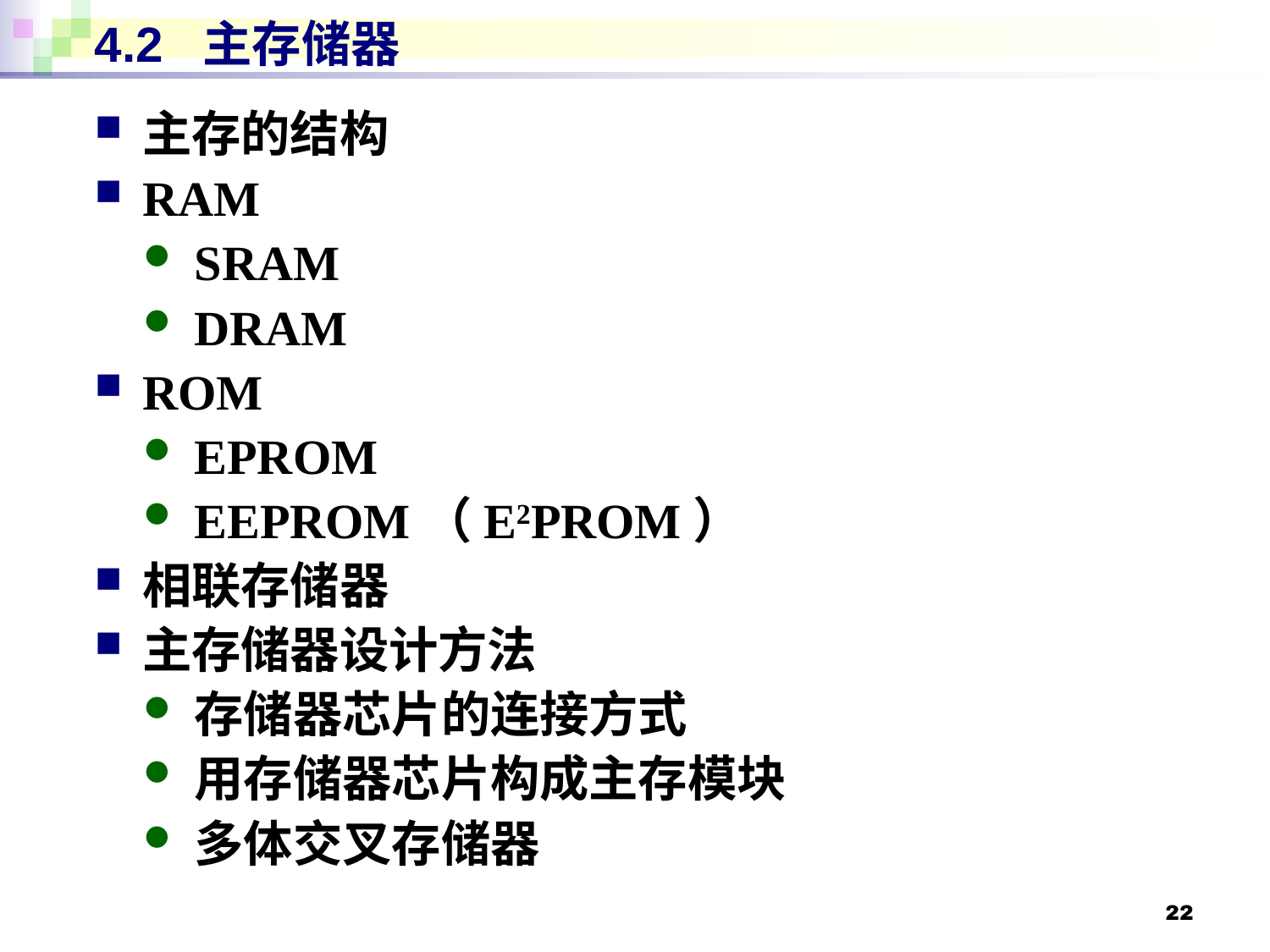

# 4.2  主存储器
主存的结构
RAM
SRAM
DRAM
ROM
EPROM
EEPROM（E2PROM）
相联存储器
主存储器设计方法
存储器芯片的连接方式
用存储器芯片构成主存模块
多体交叉存储器
22